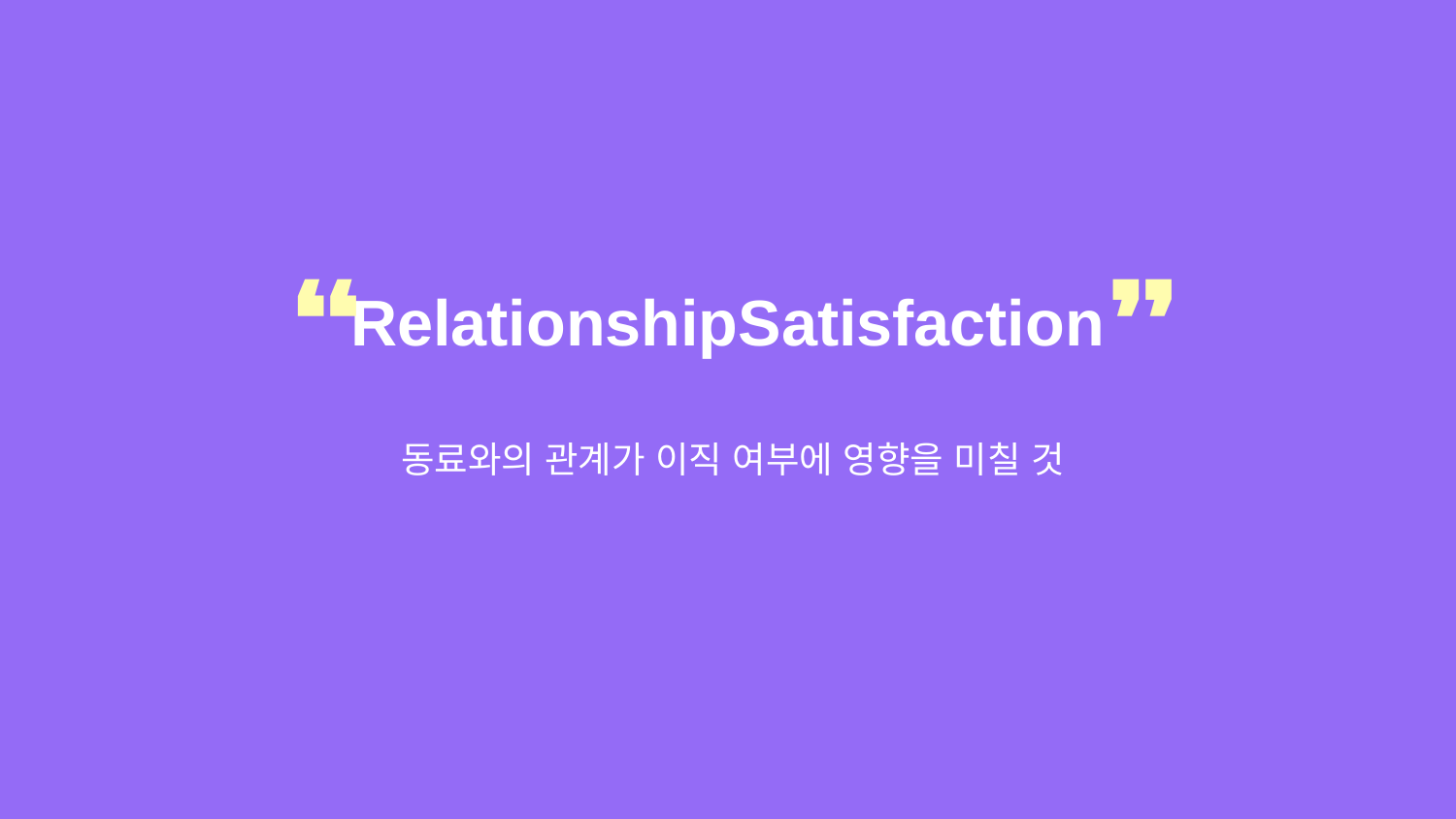

“
”
RelationshipSatisfaction
동료와의 관계가 이직 여부에 영향을 미칠 것